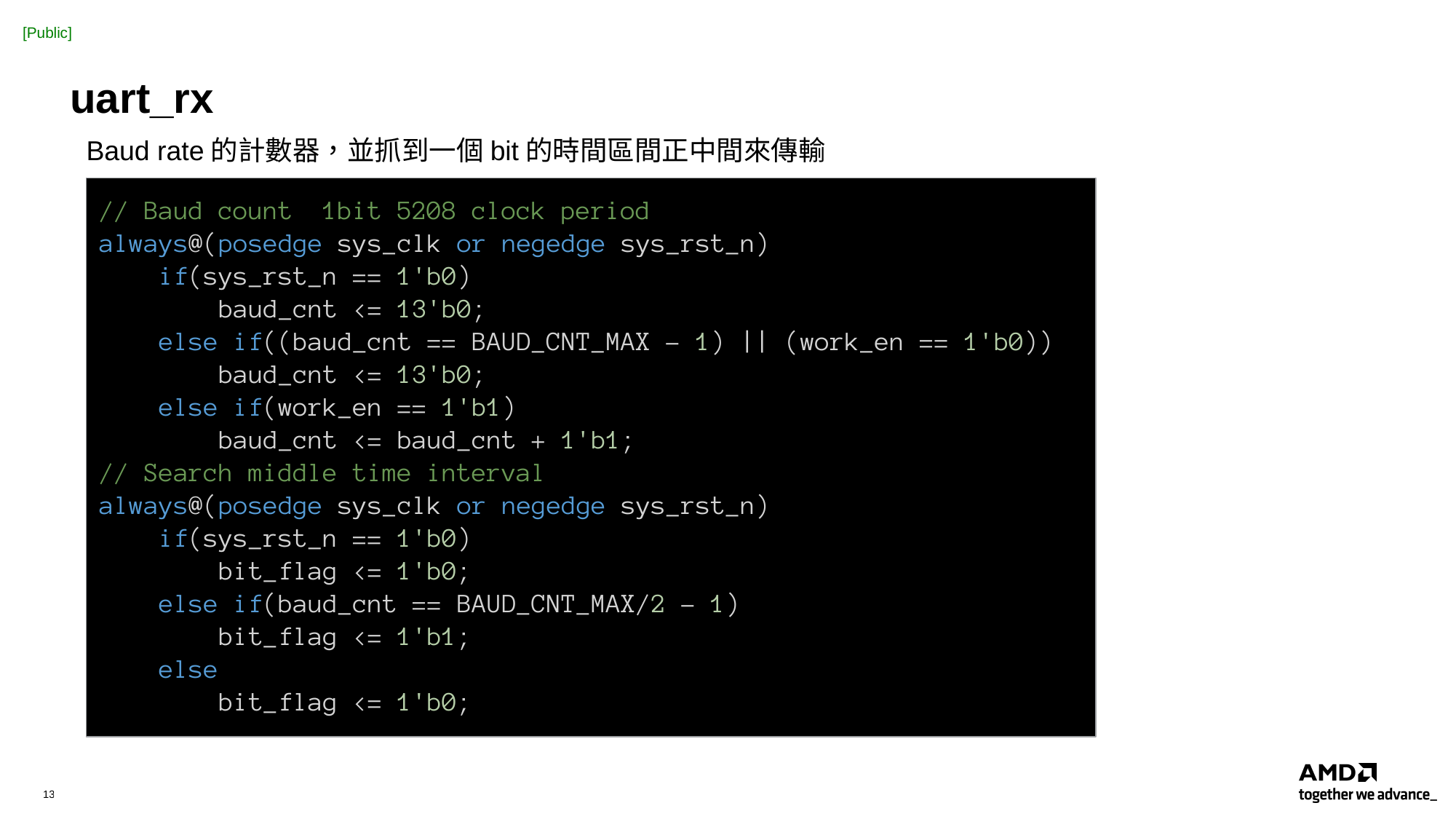

# uart_rx
Baud rate的計數器，並抓到一個bit的時間區間正中間來傳輸

// Baud count  1bit 5208 clock period
always@(posedge sys_clk or negedge sys_rst_n)
    if(sys_rst_n == 1'b0)
        baud_cnt <= 13'b0;
    else if((baud_cnt == BAUD_CNT_MAX - 1) || (work_en == 1'b0))
        baud_cnt <= 13'b0;
    else if(work_en == 1'b1)
        baud_cnt <= baud_cnt + 1'b1;
// Search middle time interval
always@(posedge sys_clk or negedge sys_rst_n)
    if(sys_rst_n == 1'b0)
        bit_flag <= 1'b0;
    else if(baud_cnt == BAUD_CNT_MAX/2 - 1)
        bit_flag <= 1'b1;
    else
        bit_flag <= 1'b0;